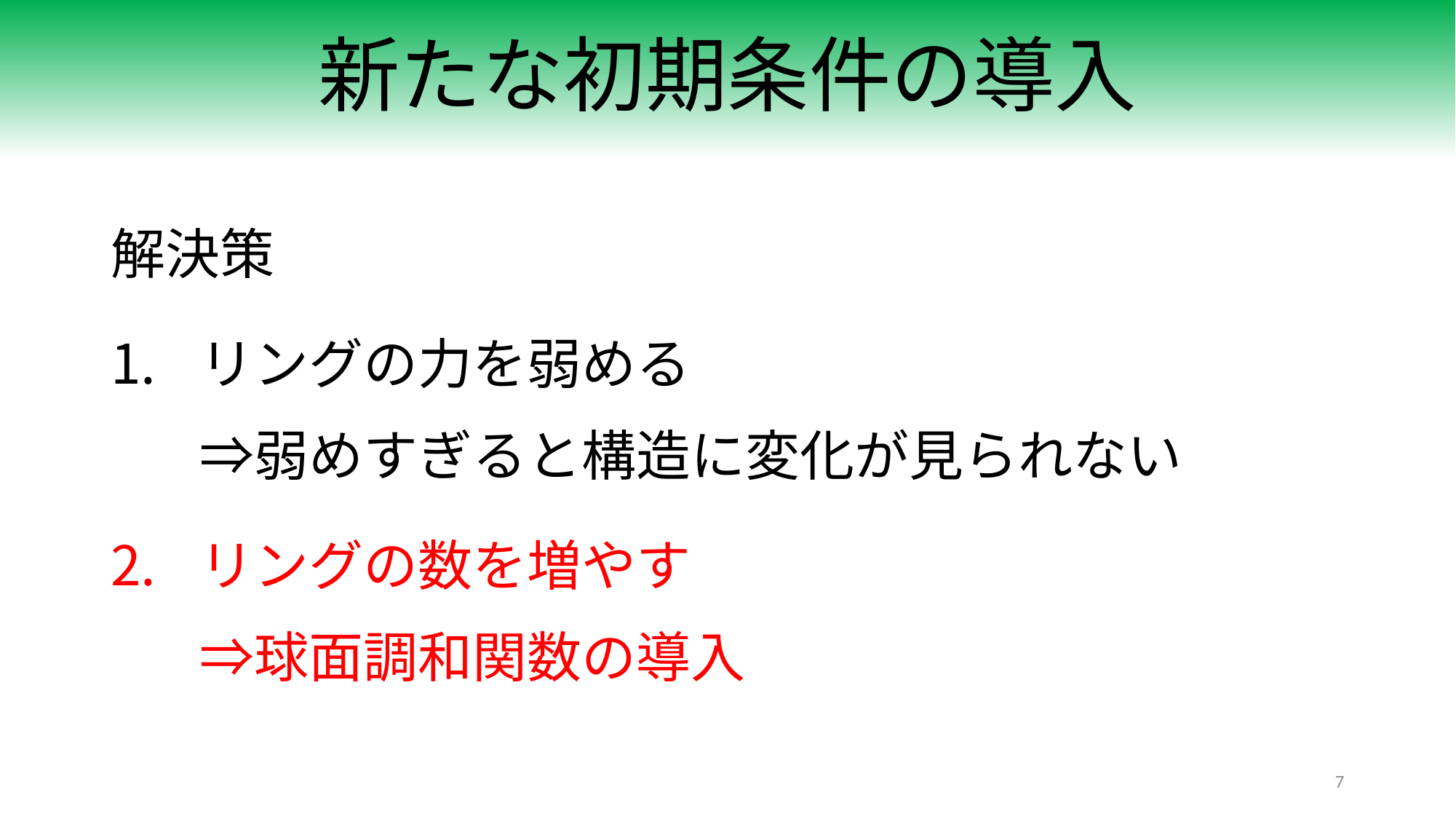

# 新たな初期条件の導入
解決策
リングの力を弱める
⇒弱めすぎると構造に変化が見られない
リングの数を増やす
⇒球面調和関数の導入
7